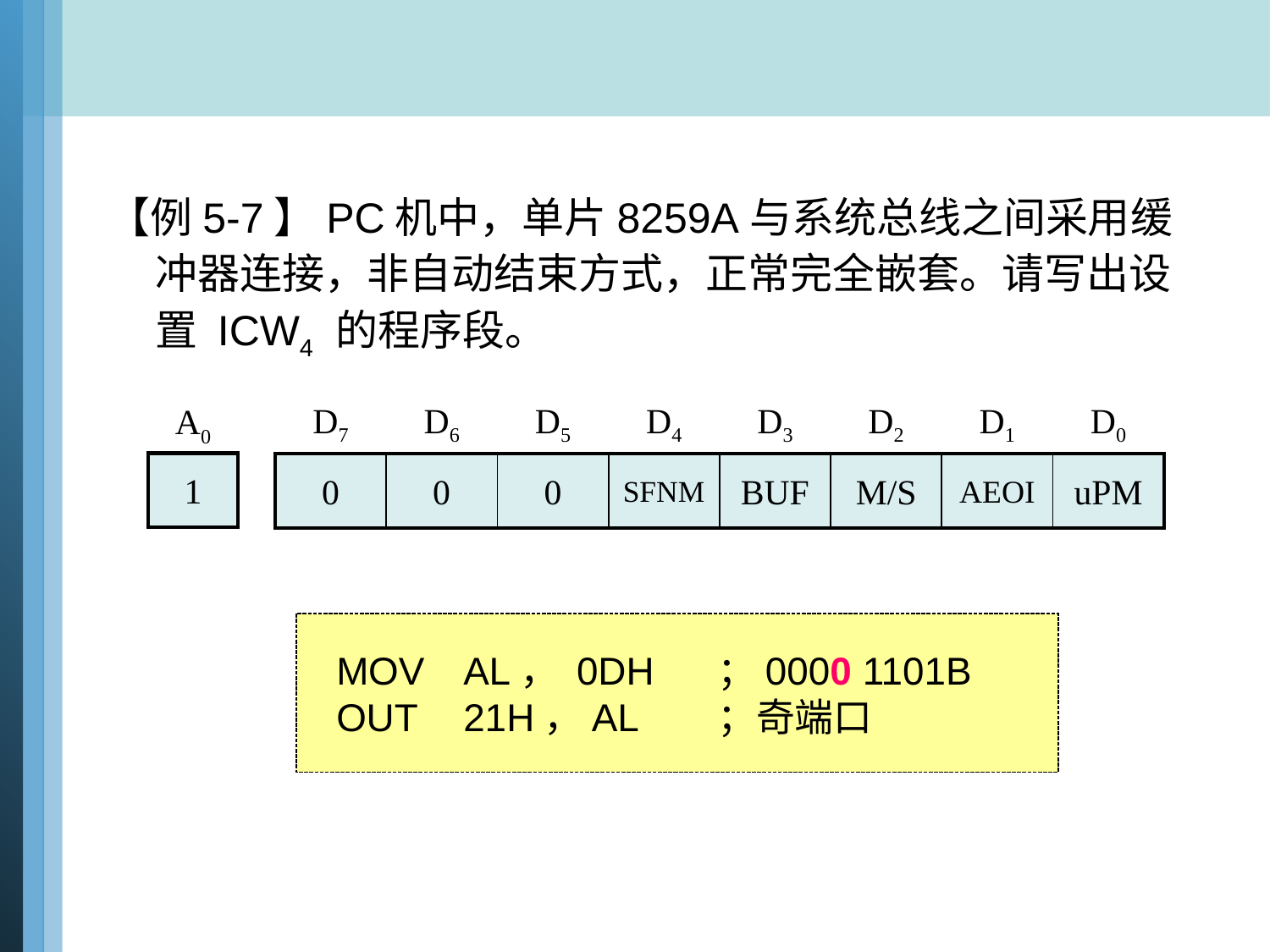

【例5-7】PC机中，单片8259A与系统总线之间采用缓冲器连接，非自动结束方式，正常完全嵌套。请写出设置 ICW4 的程序段。
| D7 | D6 | D5 | D4 | D3 | D2 | D1 | D0 |
| --- | --- | --- | --- | --- | --- | --- | --- |
| A0 |
| --- |
| 1 |
| --- |
| 0 | 0 | 0 | SFNM | BUF | M/S | AEOI | uPM |
| --- | --- | --- | --- | --- | --- | --- | --- |
MOV	AL， 0DH	；0000 1101B
OUT	21H，AL	；奇端口
125